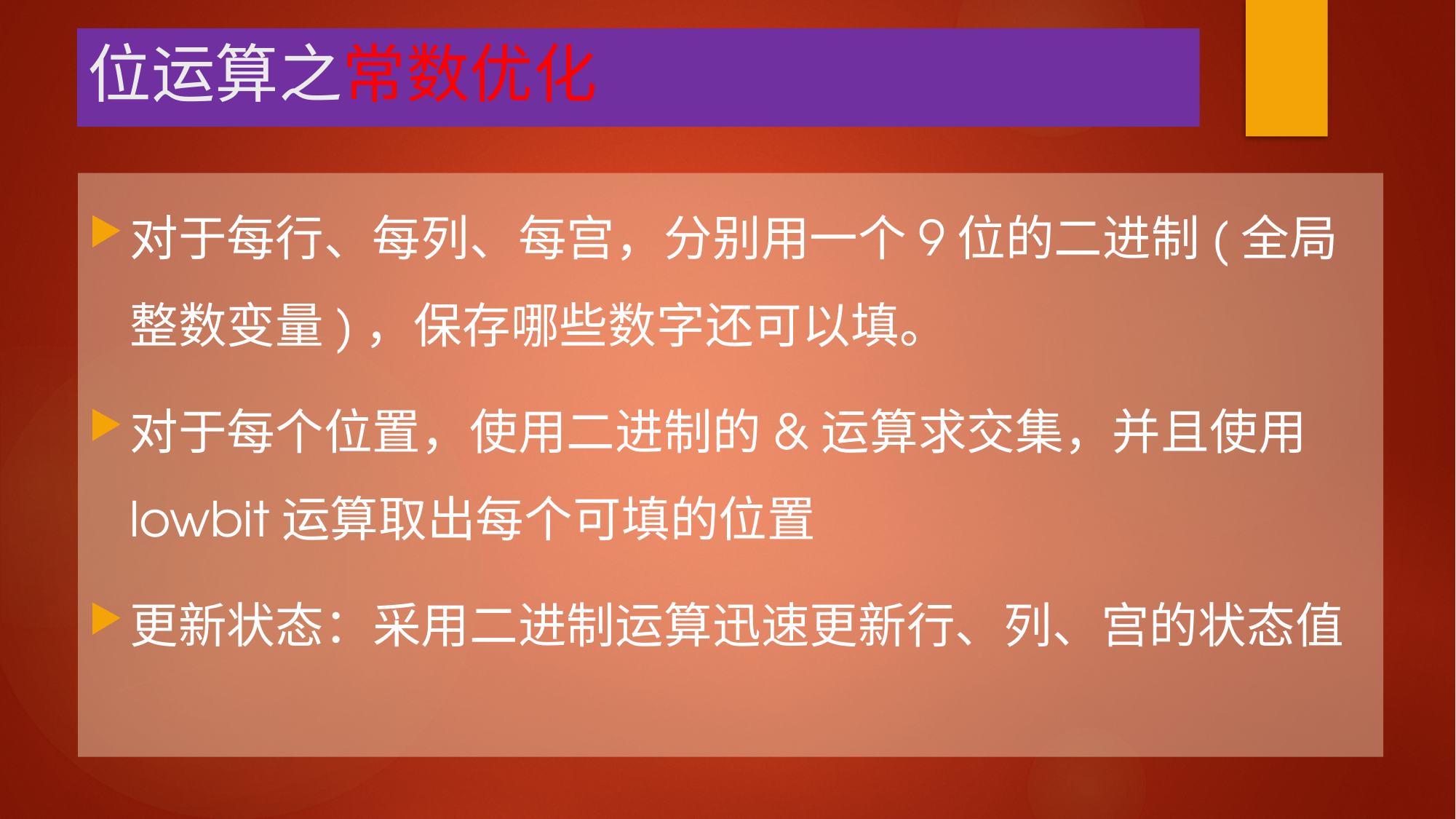

# 位运算之常数优化
对于每行、每列、每宫，分别用一个9位的二进制(全局整数变量)，保存哪些数字还可以填。
对于每个位置，使用二进制的&运算求交集，并且使用lowbit运算取出每个可填的位置
更新状态：采用二进制运算迅速更新行、列、宫的状态值